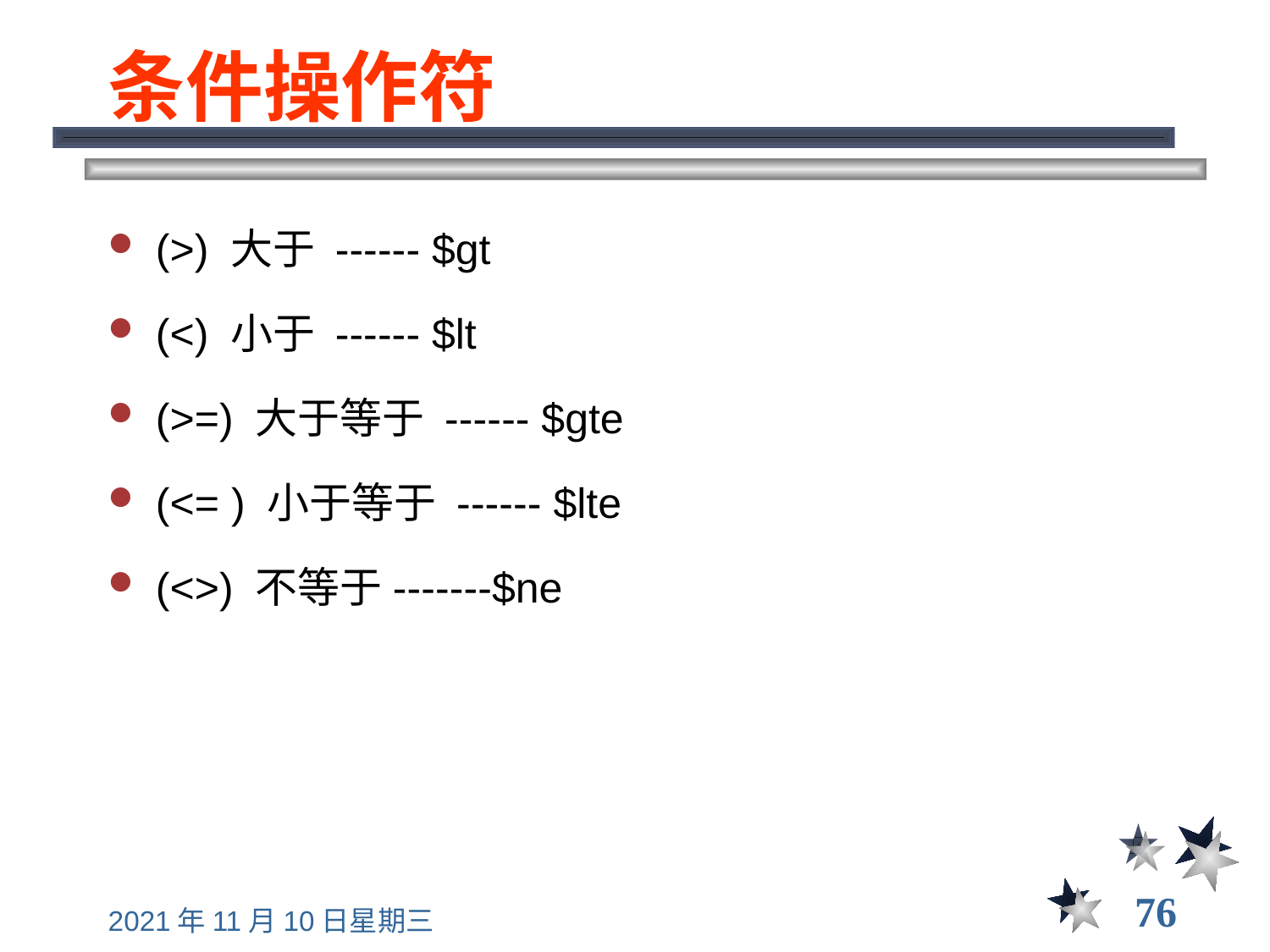

# 条件操作符
(>) 大于 ------ $gt
(<) 小于 ------ $lt
(>=) 大于等于 ------ $gte
(<= ) 小于等于 ------ $lte
(<>) 不等于-------$ne

76
2021年11月10日星期三
大数据管理----前言